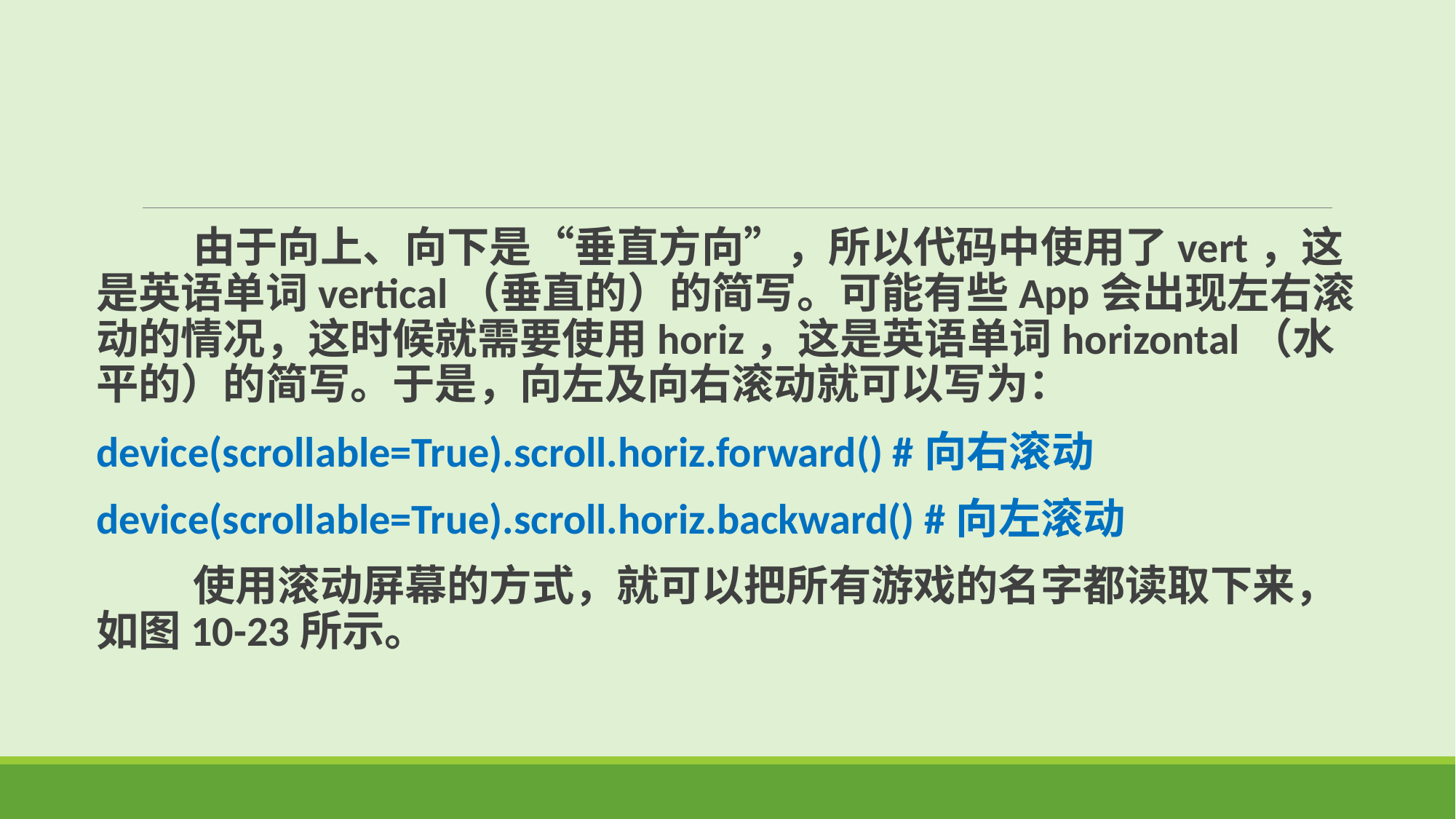

由于向上、向下是“垂直方向”，所以代码中使用了vert，这是英语单词vertical（垂直的）的简写。可能有些App会出现左右滚动的情况，这时候就需要使用horiz，这是英语单词horizontal（水平的）的简写。于是，向左及向右滚动就可以写为：
device(scrollable=True).scroll.horiz.forward() #向右滚动
device(scrollable=True).scroll.horiz.backward() #向左滚动
         使用滚动屏幕的方式，就可以把所有游戏的名字都读取下来，如图10-23所示。